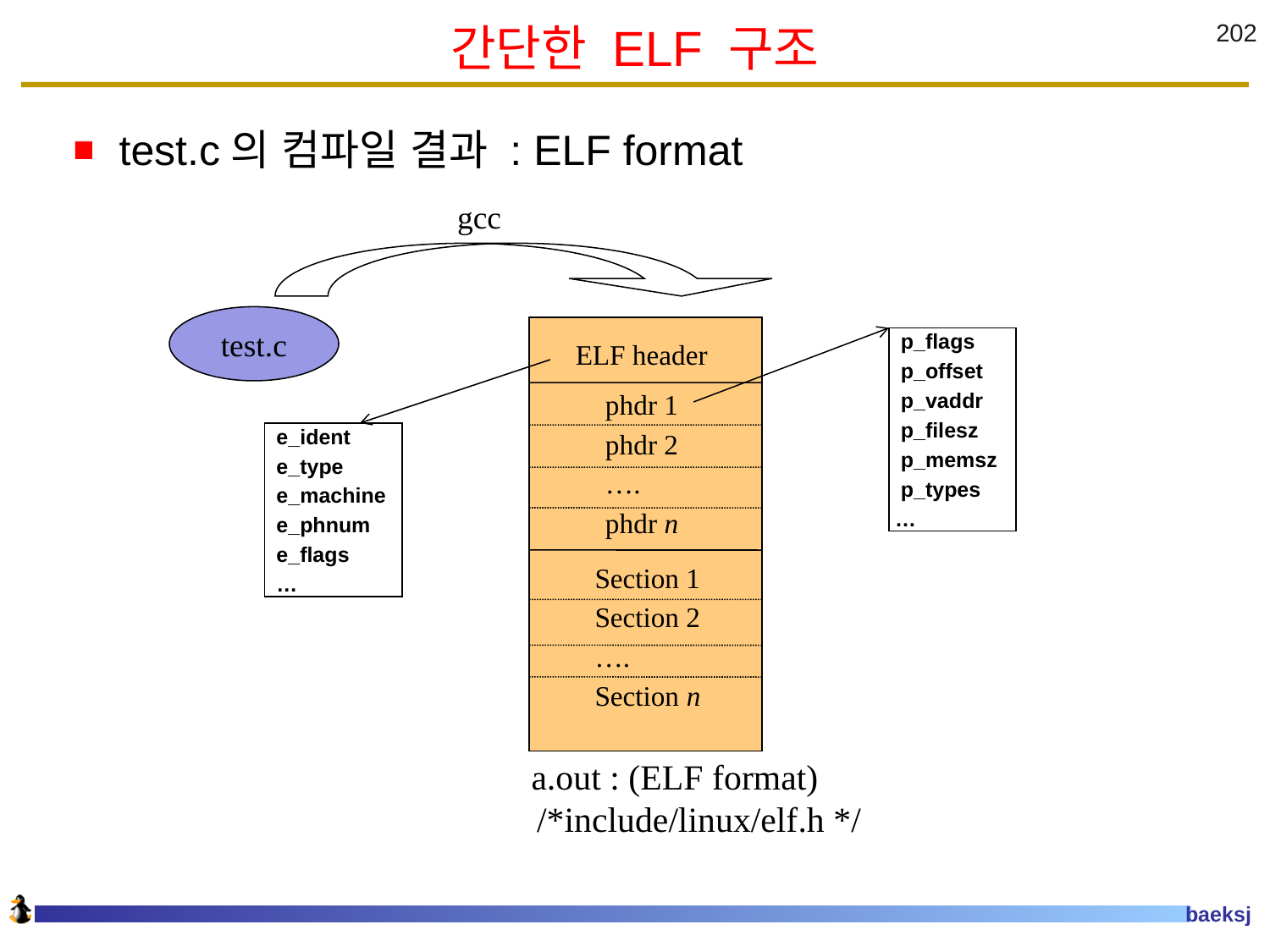

# 간단한 ELF 구조
202
test.c의 컴파일 결과 : ELF format
gcc

test.c

  p_flags
  p_offset
  p_vaddr
  p_filesz
  p_memsz
  p_types
 …
ELF header

phdr 1
phdr 2
….
phdr n

  e_ident
  e_type
  e_machine
  e_phnum
  e_flags
  …

Section 1
Section 2
….
Section n

  a.out : (ELF format)
   /*include/linux/elf.h */